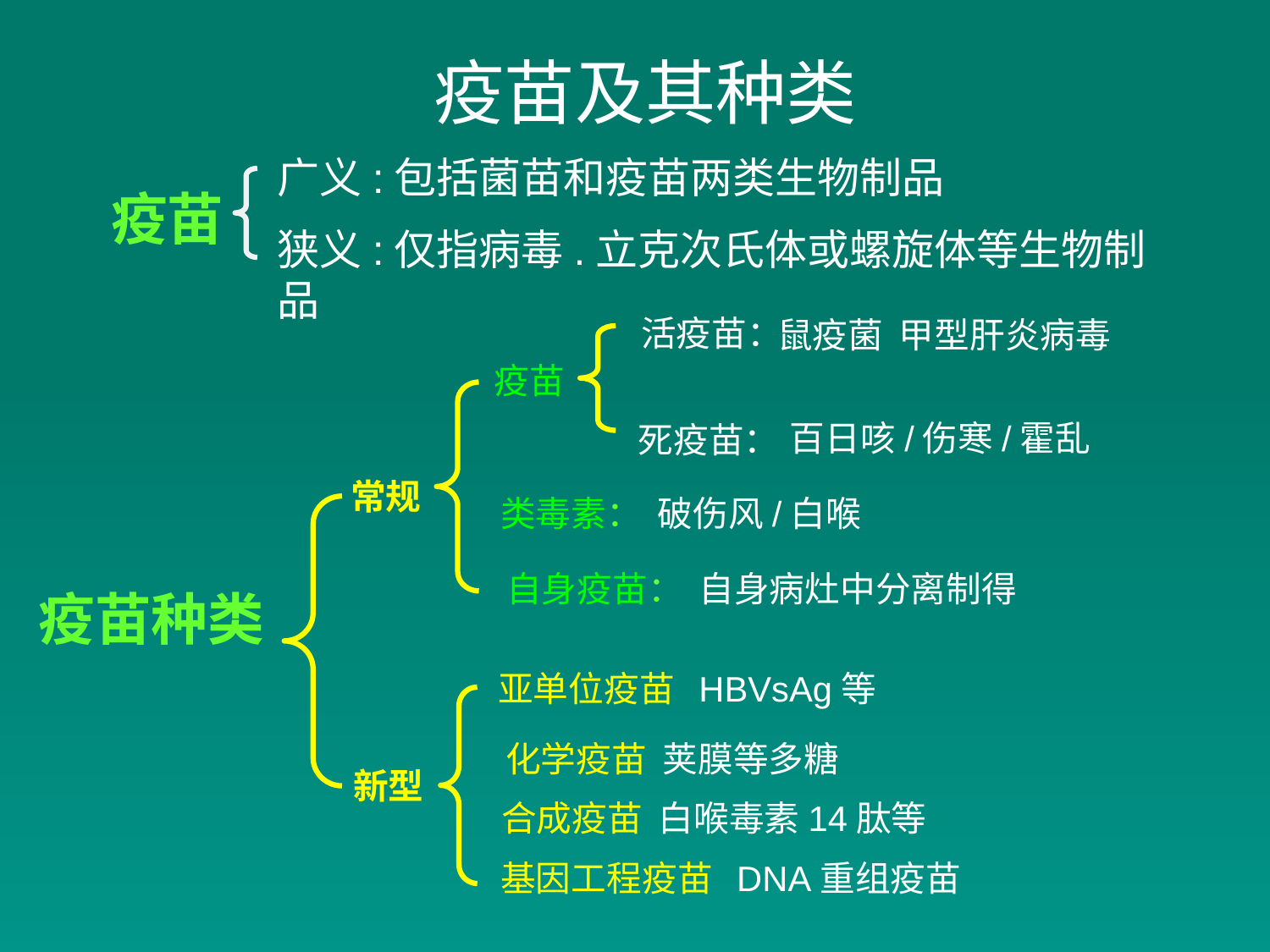

# 疫苗及其种类
广义:包括菌苗和疫苗两类生物制品
狭义:仅指病毒.立克次氏体或螺旋体等生物制品

疫苗
 活疫苗：
鼠疫菌  甲型肝炎病毒

疫苗

百日咳/伤寒/霍乱
死疫苗：
常规
类毒素：  破伤风/白喉

自身疫苗：  自身病灶中分离制得
疫苗种类
亚单位疫苗  HBVsAg等

化学疫苗  荚膜等多糖
新型
合成疫苗  白喉毒素14肽等
基因工程疫苗  DNA重组疫苗